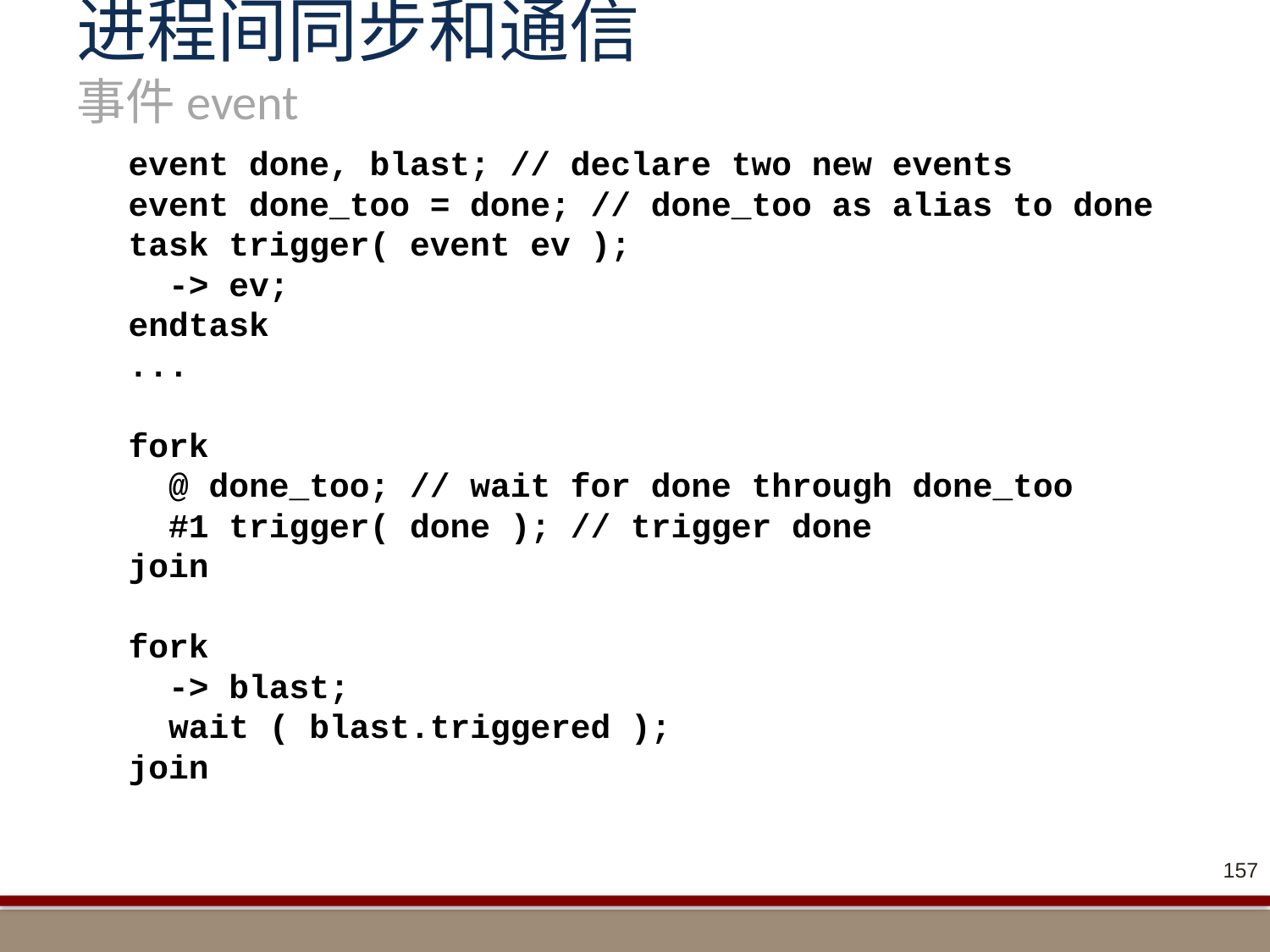

# 进程间同步和通信 事件event
event done, blast; // declare two new events
event done_too = done; // done_too as alias to done
task trigger( event ev );
  -> ev;
endtask
...

fork
  @ done_too; // wait for done through done_too
  #1 trigger( done ); // trigger done
join

fork
  -> blast;
  wait ( blast.triggered );
join
157